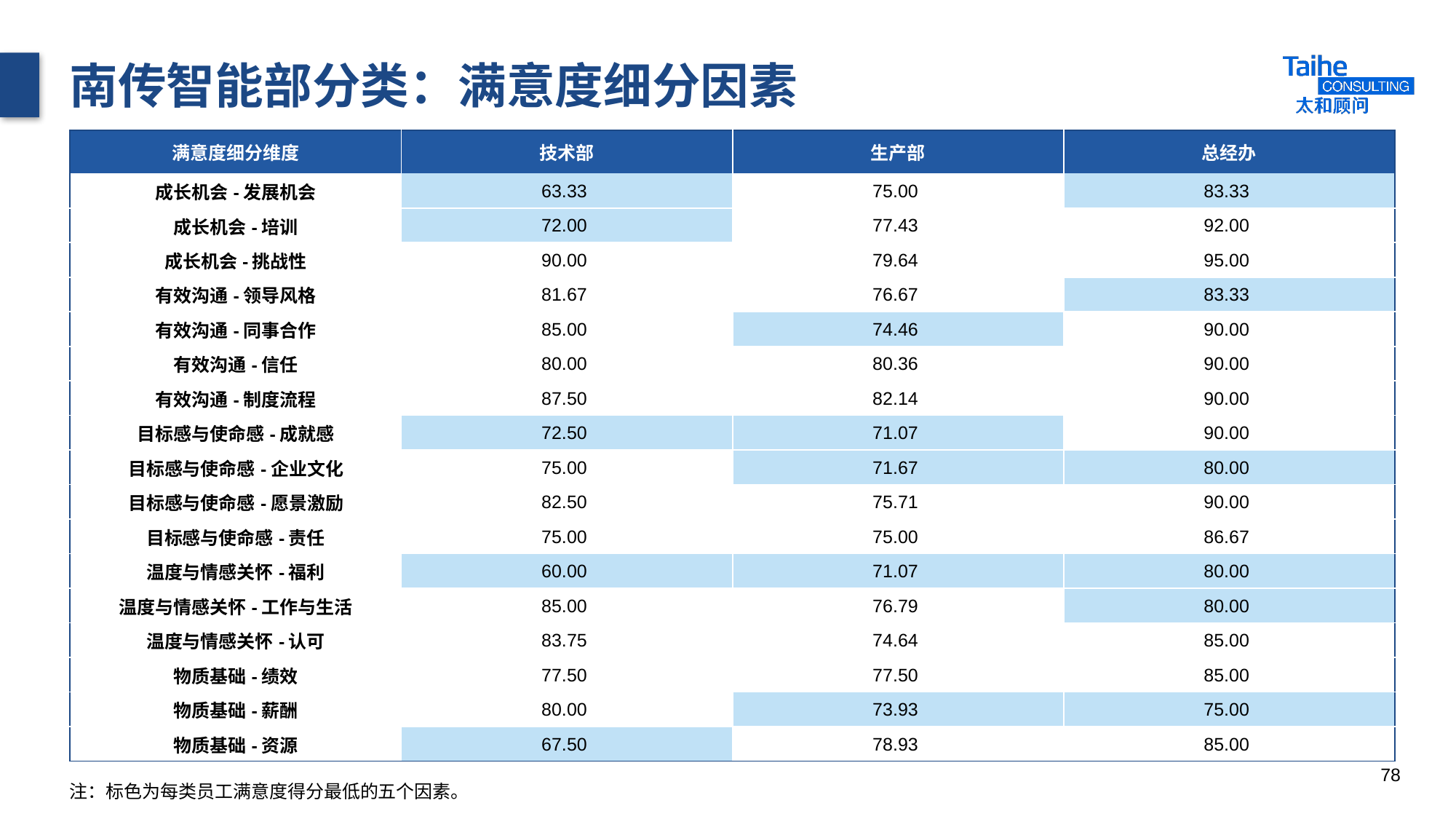

# 南传智能部分类：满意度细分因素
| 满意度细分维度 | 技术部 | 生产部 | 总经办 |
| --- | --- | --- | --- |
| 成长机会-发展机会 | 63.33 | 75.00 | 83.33 |
| 成长机会-培训 | 72.00 | 77.43 | 92.00 |
| 成长机会-挑战性 | 90.00 | 79.64 | 95.00 |
| 有效沟通-领导风格 | 81.67 | 76.67 | 83.33 |
| 有效沟通-同事合作 | 85.00 | 74.46 | 90.00 |
| 有效沟通-信任 | 80.00 | 80.36 | 90.00 |
| 有效沟通-制度流程 | 87.50 | 82.14 | 90.00 |
| 目标感与使命感-成就感 | 72.50 | 71.07 | 90.00 |
| 目标感与使命感-企业文化 | 75.00 | 71.67 | 80.00 |
| 目标感与使命感-愿景激励 | 82.50 | 75.71 | 90.00 |
| 目标感与使命感-责任 | 75.00 | 75.00 | 86.67 |
| 温度与情感关怀-福利 | 60.00 | 71.07 | 80.00 |
| 温度与情感关怀-工作与生活 | 85.00 | 76.79 | 80.00 |
| 温度与情感关怀-认可 | 83.75 | 74.64 | 85.00 |
| 物质基础-绩效 | 77.50 | 77.50 | 85.00 |
| 物质基础-薪酬 | 80.00 | 73.93 | 75.00 |
| 物质基础-资源 | 67.50 | 78.93 | 85.00 |
78
注：标色为每类员工满意度得分最低的五个因素。